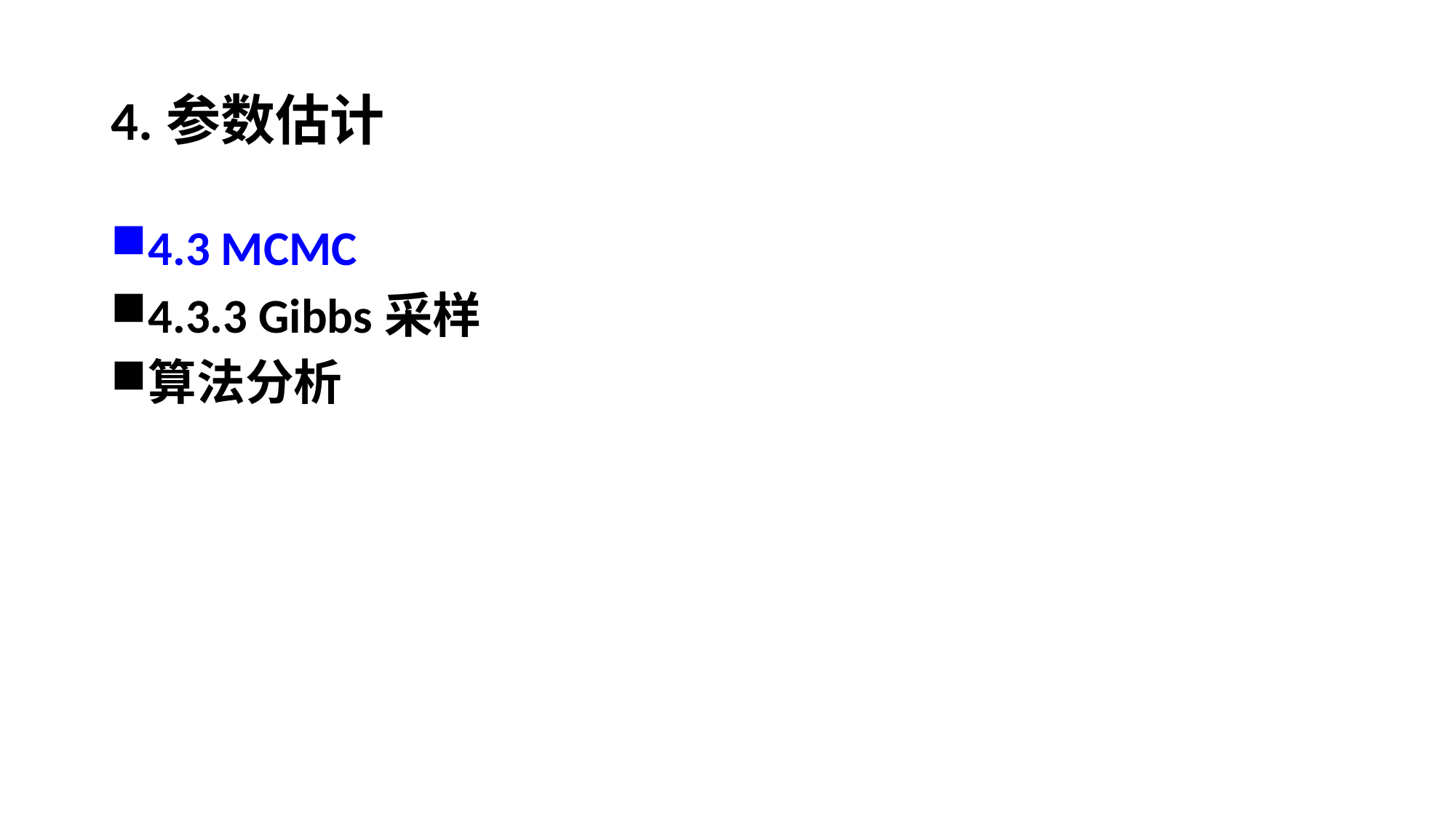

# 4.参数估计
4.3 MCMC
4.3.3 Gibbs采样
算法分析